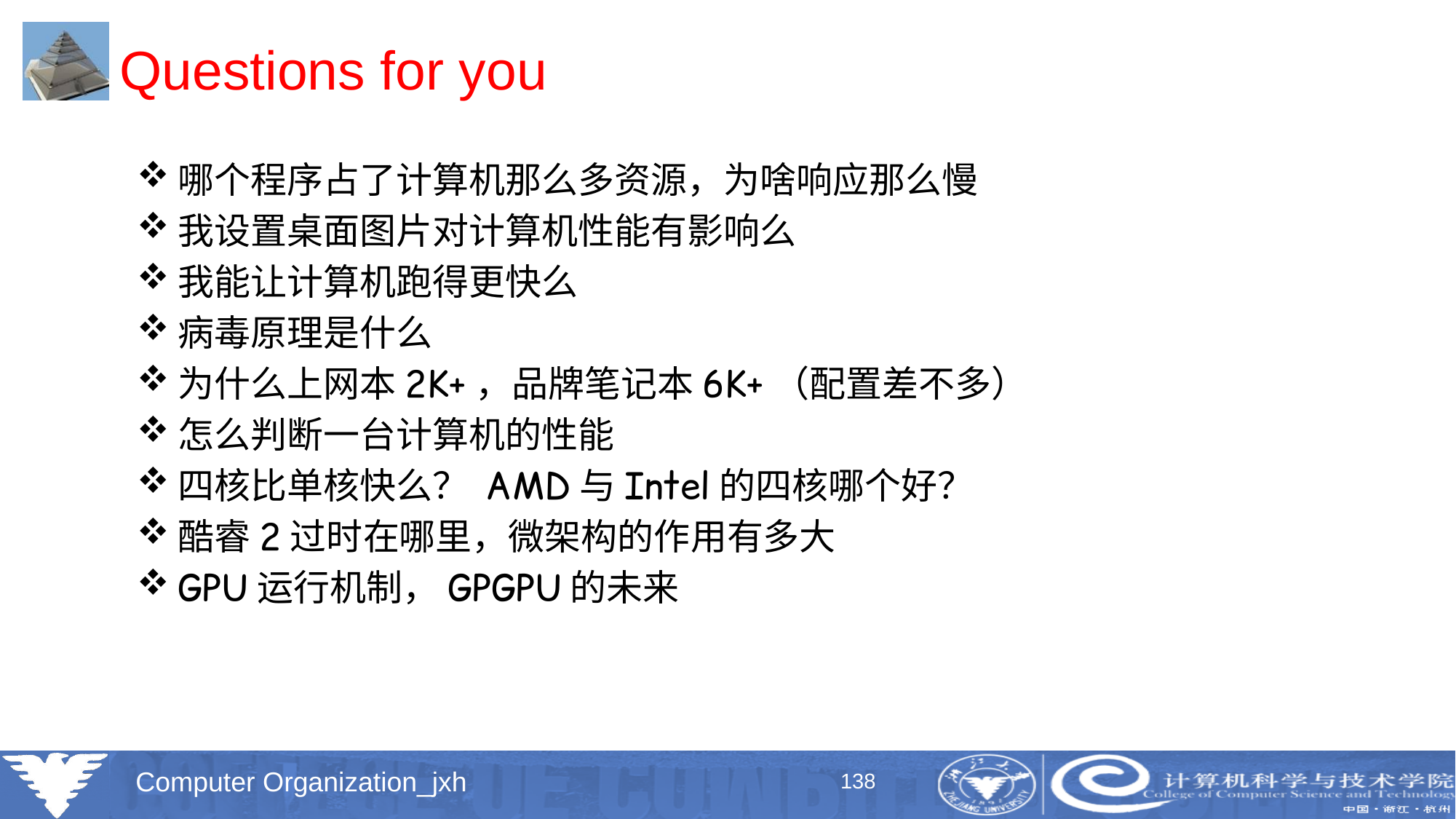

# Questions for you
哪个程序占了计算机那么多资源，为啥响应那么慢
我设置桌面图片对计算机性能有影响么
我能让计算机跑得更快么
病毒原理是什么
为什么上网本2K+，品牌笔记本6K+（配置差不多）
怎么判断一台计算机的性能
四核比单核快么？ AMD与Intel的四核哪个好？
酷睿2过时在哪里，微架构的作用有多大
GPU运行机制，GPGPU的未来